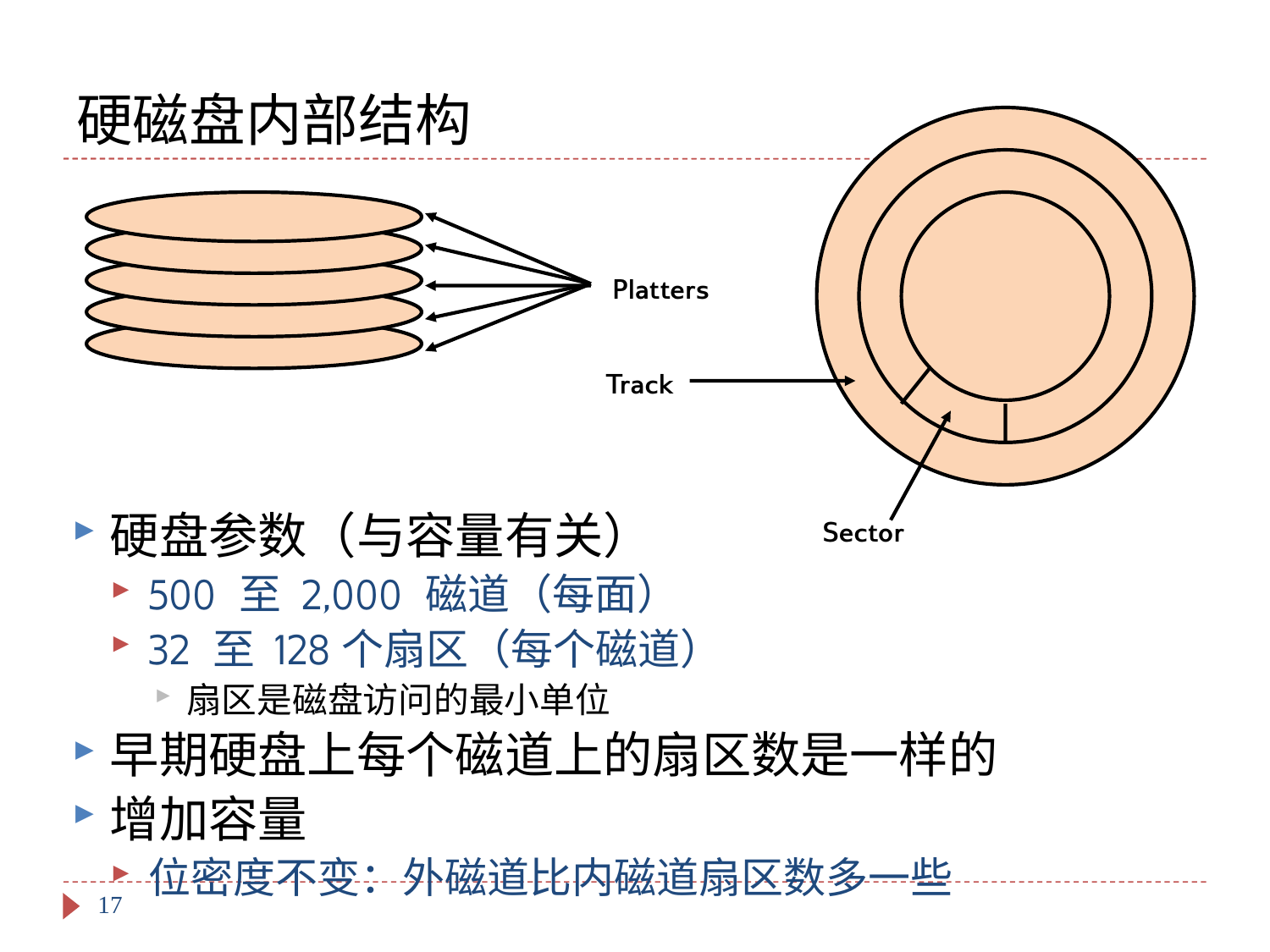

# 硬磁盘内部结构

Platters

Track

硬盘参数（与容量有关）
500 至 2,000 磁道（每面）
32 至 128个扇区（每个磁道）
扇区是磁盘访问的最小单位
早期硬盘上每个磁道上的扇区数是一样的
增加容量
位密度不变：外磁道比内磁道扇区数多一些
Sector
17